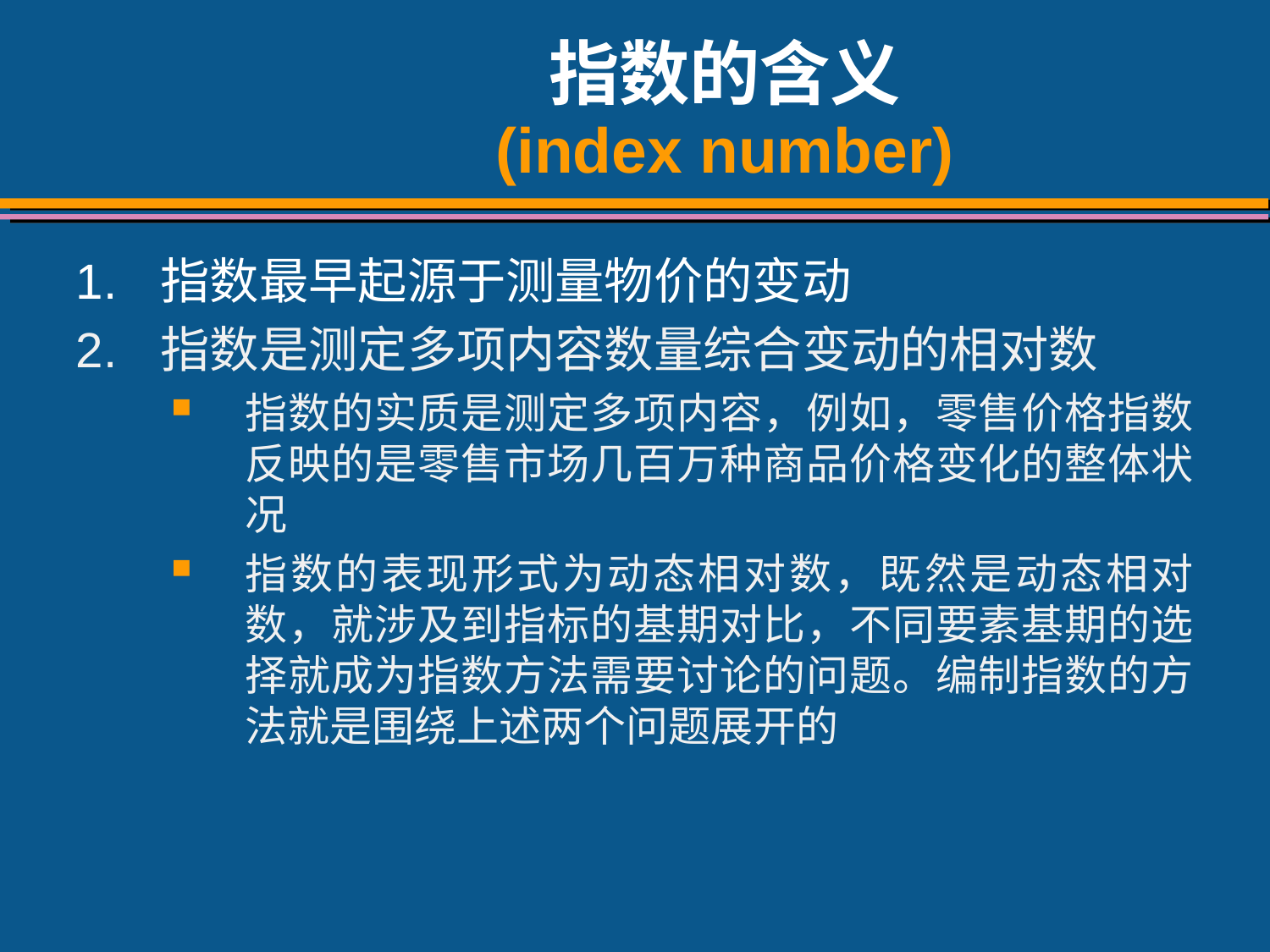

# 指数的含义 (index number)
指数最早起源于测量物价的变动
指数是测定多项内容数量综合变动的相对数
指数的实质是测定多项内容，例如，零售价格指数反映的是零售市场几百万种商品价格变化的整体状况
指数的表现形式为动态相对数，既然是动态相对数，就涉及到指标的基期对比，不同要素基期的选择就成为指数方法需要讨论的问题。编制指数的方法就是围绕上述两个问题展开的